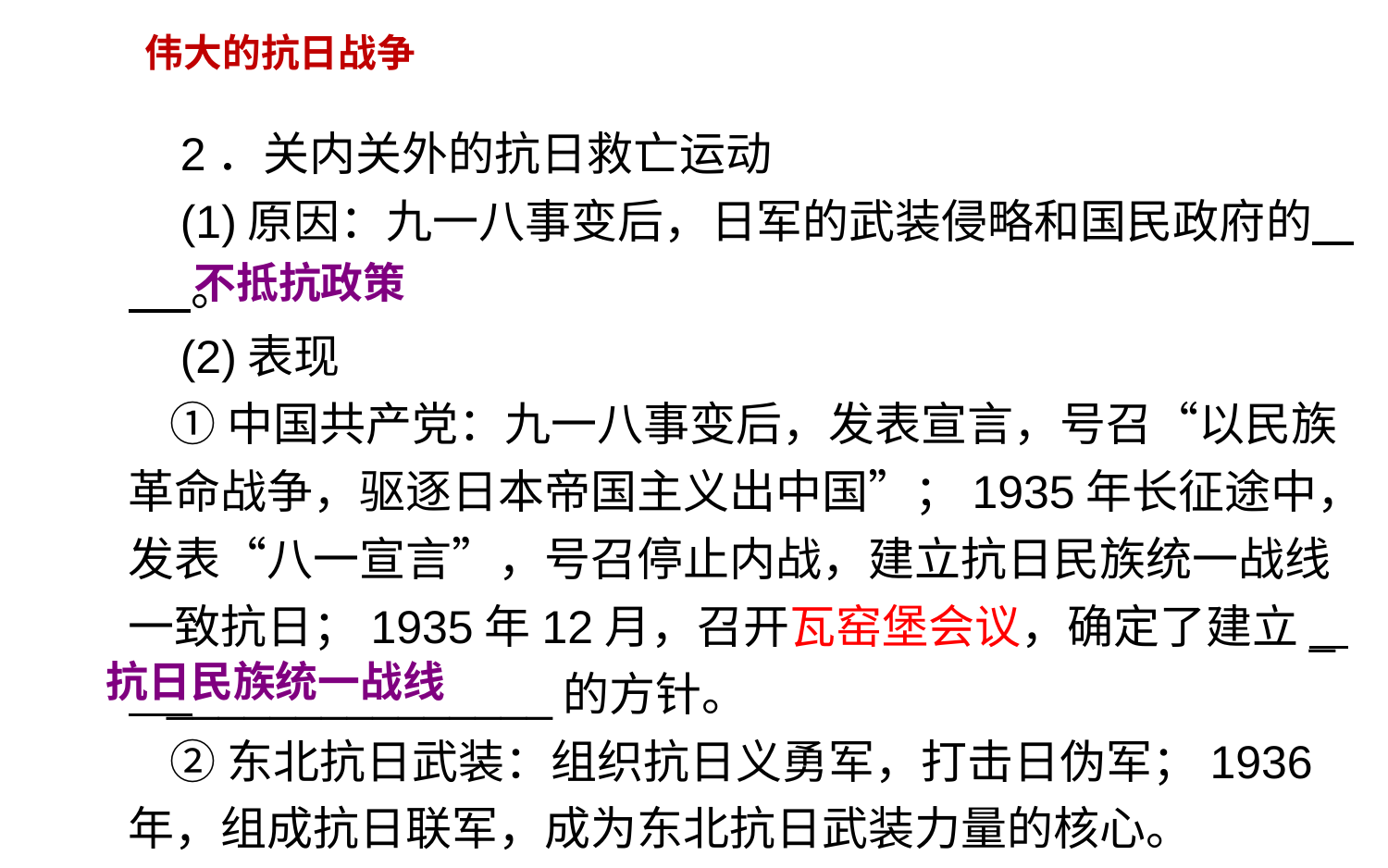

伟大的抗日战争
    2．关内关外的抗日救亡运动
    (1)原因：九一八事变后，日军的武装侵略和国民政府的           。
    (2)表现
    ①中国共产党：九一八事变后，发表宣言，号召“以民族革命战争，驱逐日本帝国主义出中国”；1935年长征途中，发表“八一宣言”，号召停止内战，建立抗日民族统一战线一致抗日；1935年12月，召开瓦窑堡会议，确定了建立_     _______________的方针。
    ②东北抗日武装：组织抗日义勇军，打击日伪军；1936年，组成抗日联军，成为东北抗日武装力量的核心。
不抵抗政策
抗日民族统一战线